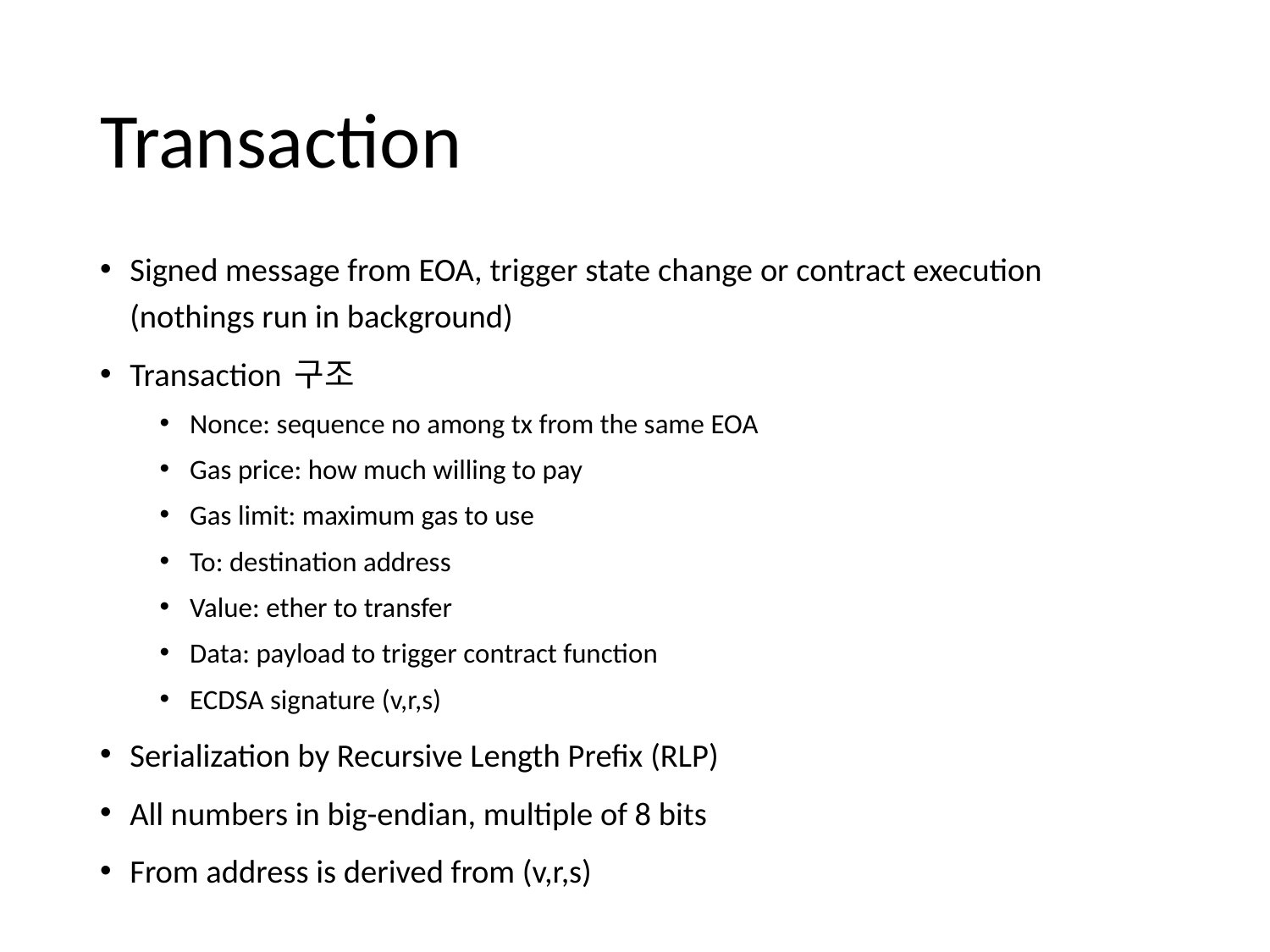

# Transaction
Signed message from EOA, trigger state change or contract execution (nothings run in background)
Transaction 구조
Nonce: sequence no among tx from the same EOA
Gas price: how much willing to pay
Gas limit: maximum gas to use
To: destination address
Value: ether to transfer
Data: payload to trigger contract function
ECDSA signature (v,r,s)
Serialization by Recursive Length Prefix (RLP)
All numbers in big-endian, multiple of 8 bits
From address is derived from (v,r,s)